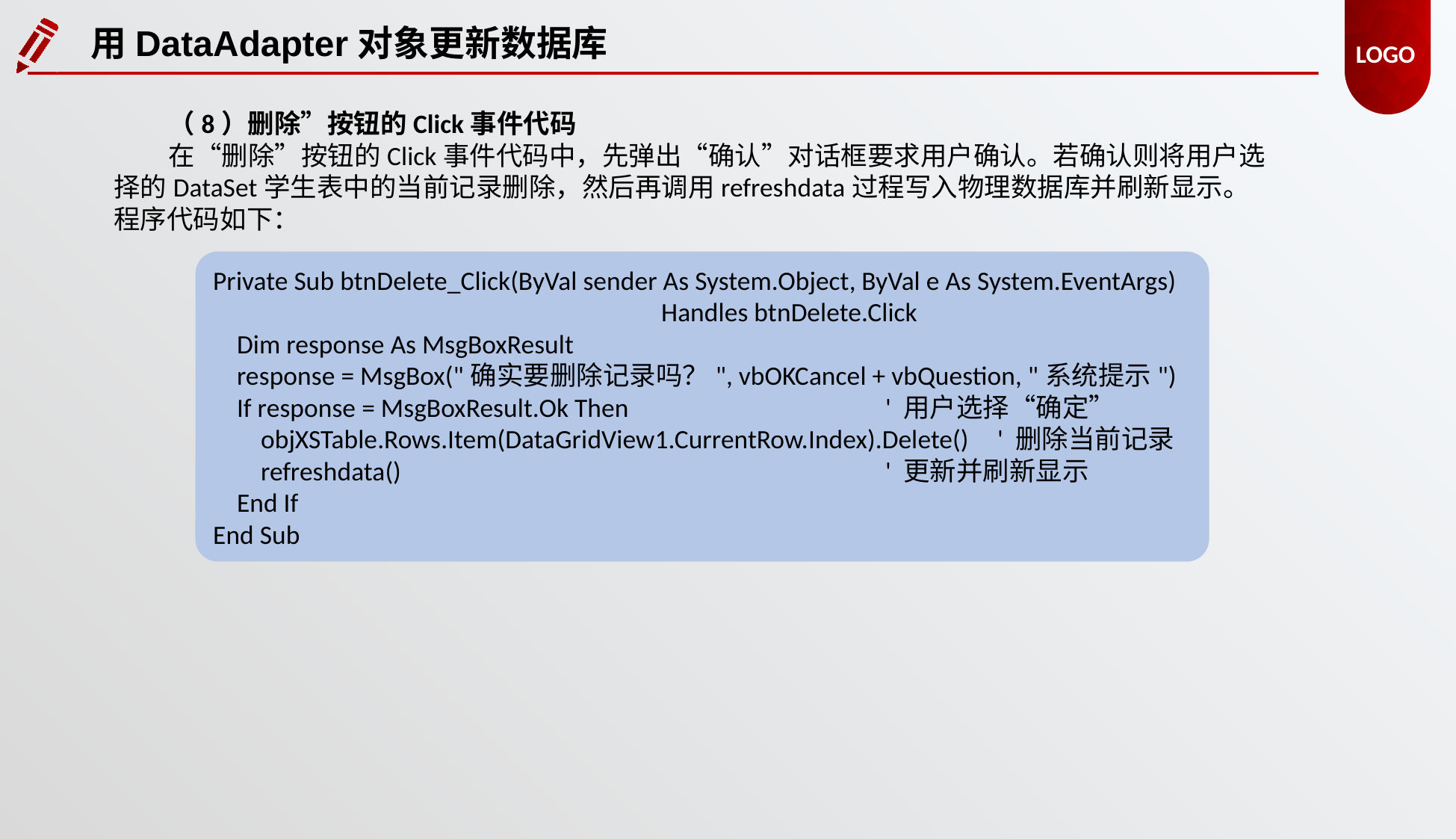

用DataAdapter对象更新数据库
（8）删除”按钮的Click事件代码
在“删除”按钮的Click事件代码中，先弹出“确认”对话框要求用户确认。若确认则将用户选择的DataSet学生表中的当前记录删除，然后再调用refreshdata过程写入物理数据库并刷新显示。程序代码如下：
Private Sub btnDelete_Click(ByVal sender As System.Object, ByVal e As System.EventArgs)
				Handles btnDelete.Click
    Dim response As MsgBoxResult
    response = MsgBox("确实要删除记录吗？", vbOKCancel + vbQuestion, "系统提示")
    If response = MsgBoxResult.Ok Then 			' 用户选择“确定”
        objXSTable.Rows.Item(DataGridView1.CurrentRow.Index).Delete() 	' 删除当前记录
        refreshdata() 					' 更新并刷新显示
    End If
End Sub